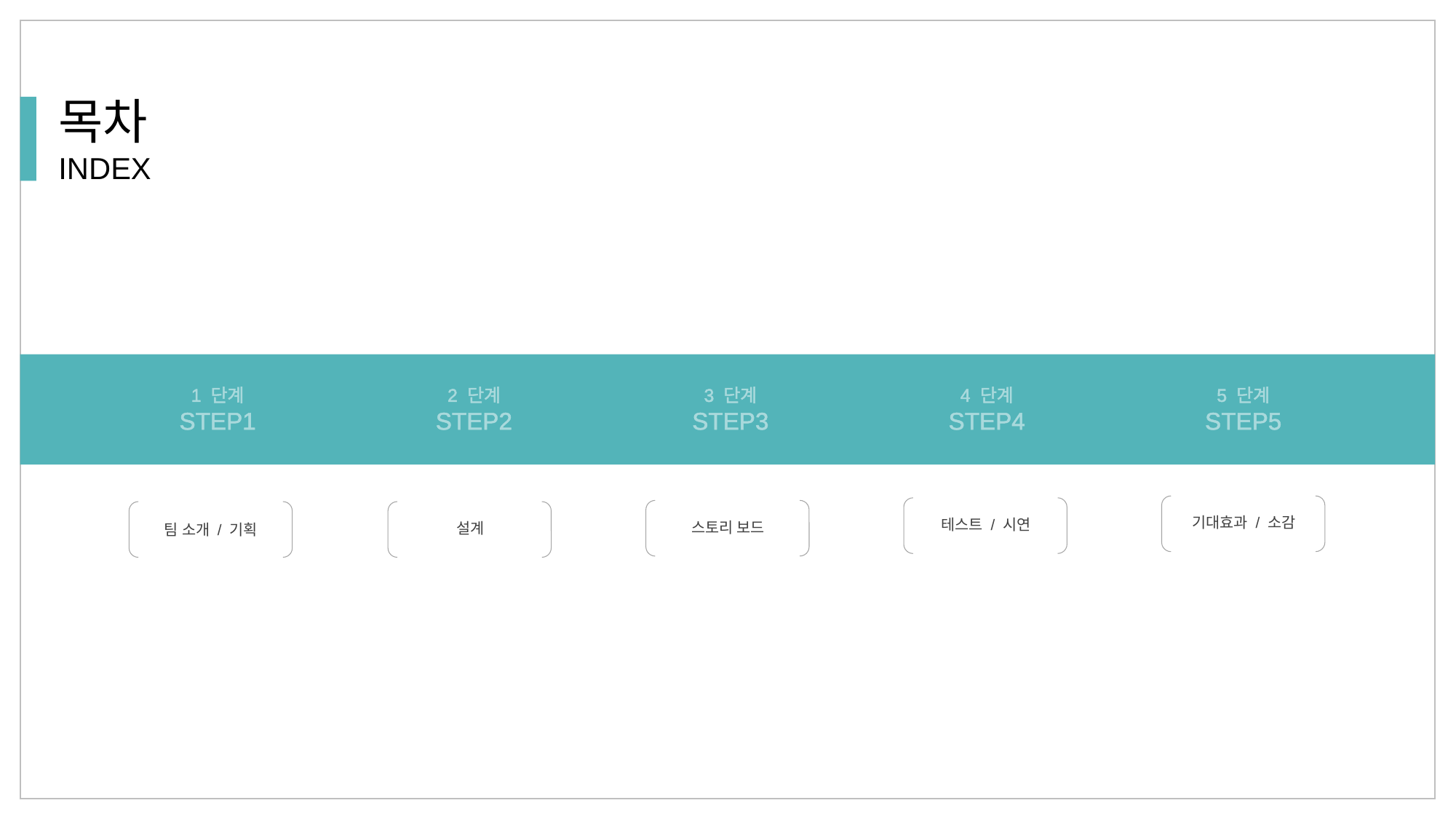

목차
INDEX

1 단계
STEP1
2 단계
STEP2
3 단계
STEP3
4 단계
STEP4
5 단계
STEP5

기대효과 / 소감

테스트 / 시연

스토리 보드

팀 소개 / 기획

설계